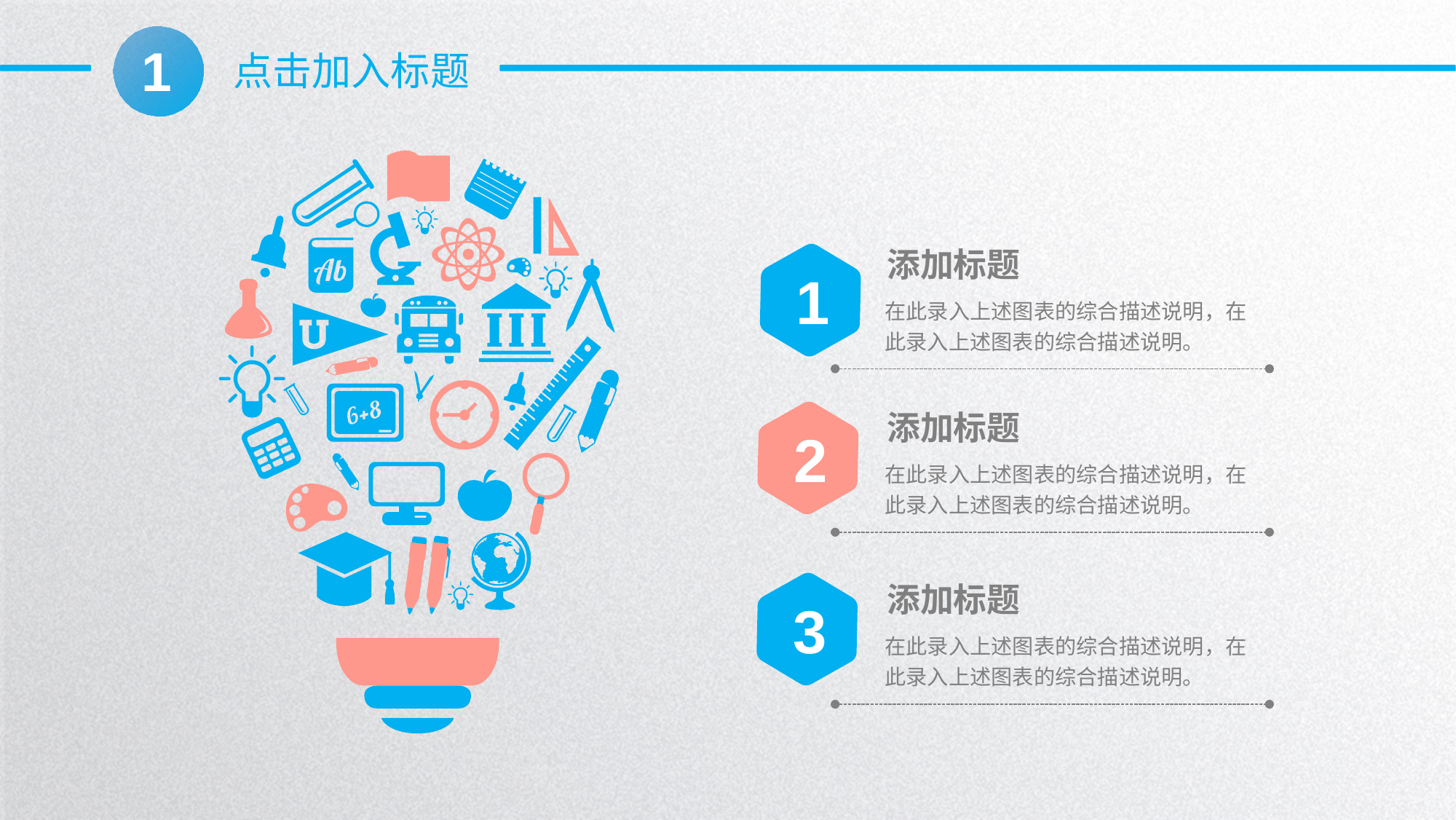

1
点击加入标题

添加标题

1

在此录入上述图表的综合描述说明，在此录入上述图表的综合描述说明。

添加标题

2

在此录入上述图表的综合描述说明，在此录入上述图表的综合描述说明。

添加标题

3

在此录入上述图表的综合描述说明，在此录入上述图表的综合描述说明。